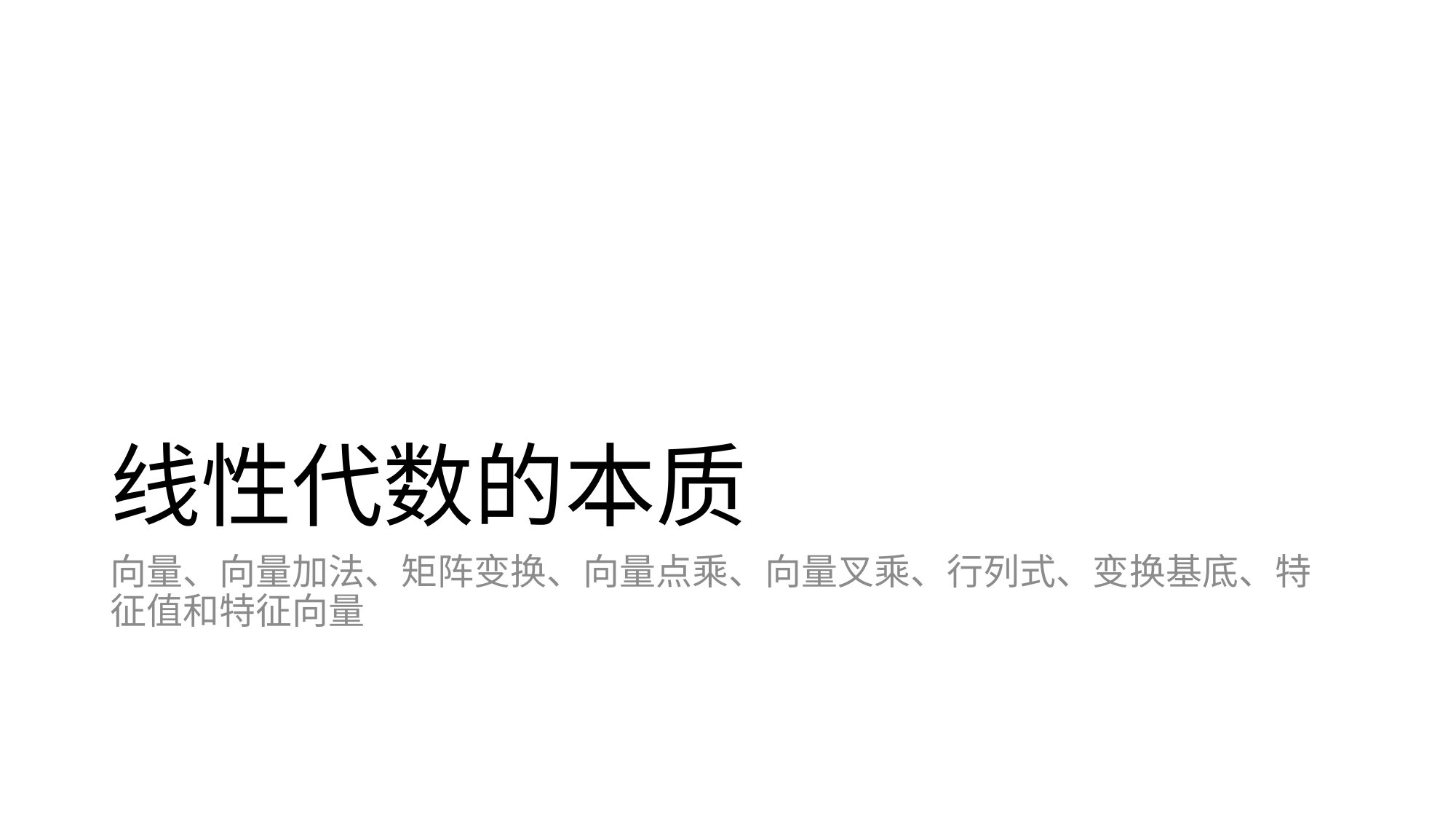

# 线性代数的本质
向量、向量加法、矩阵变换、向量点乘、向量叉乘、行列式、变换基底、特征值和特征向量